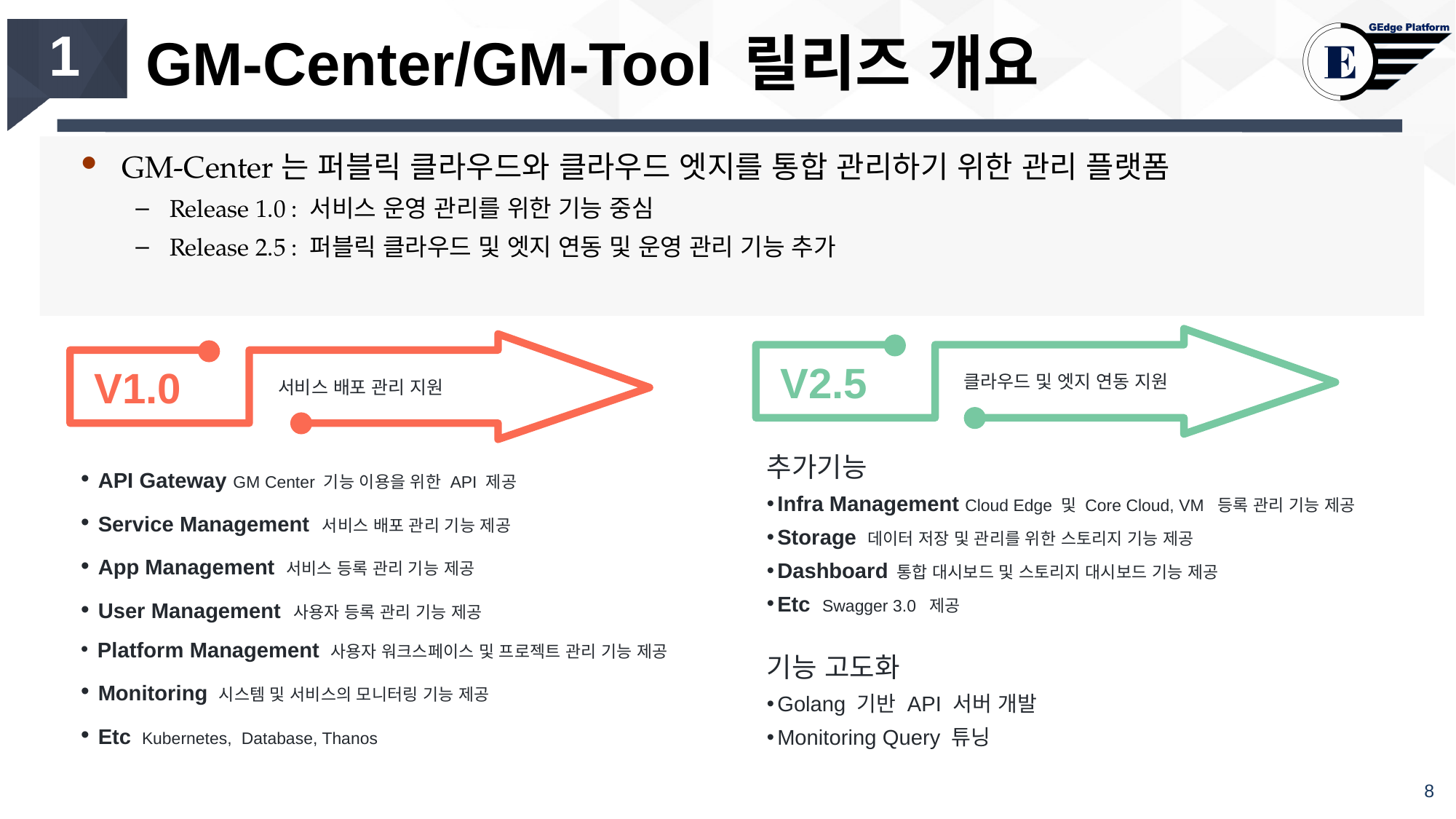

# GM-Center/GM-Tool 릴리즈 개요
1

GM-Center는 퍼블릭 클라우드와 클라우드 엣지를 통합 관리하기 위한 관리 플랫폼
Release 1.0 : 서비스 운영 관리를 위한 기능 중심
Release 2.5 : 퍼블릭 클라우드 및 엣지 연동 및 운영 관리 기능 추가

V2.5
클라우드 및 엣지 연동 지원

V1.0
서비스 배포 관리 지원

 API Gateway GM Center 기능 이용을 위한 API 제공
 Service Management 서비스 배포 관리 기능 제공
 App Management 서비스 등록 관리 기능 제공
 User Management 사용자 등록 관리 기능 제공
 Platform Management 사용자 워크스페이스 및 프로젝트 관리 기능 제공
 Monitoring 시스템 및 서비스의 모니터링 기능 제공
 Etc  Kubernetes,  Database, Thanos
추가기능
Infra Management Cloud Edge 및 Core Cloud, VM  등록 관리 기능 제공
Storage 데이터 저장 및 관리를 위한 스토리지 기능 제공
Dashboard 통합 대시보드 및 스토리지 대시보드 기능 제공
Etc  Swagger 3.0  제공

기능 고도화
Golang 기반 API 서버 개발
Monitoring Query 튜닝
8